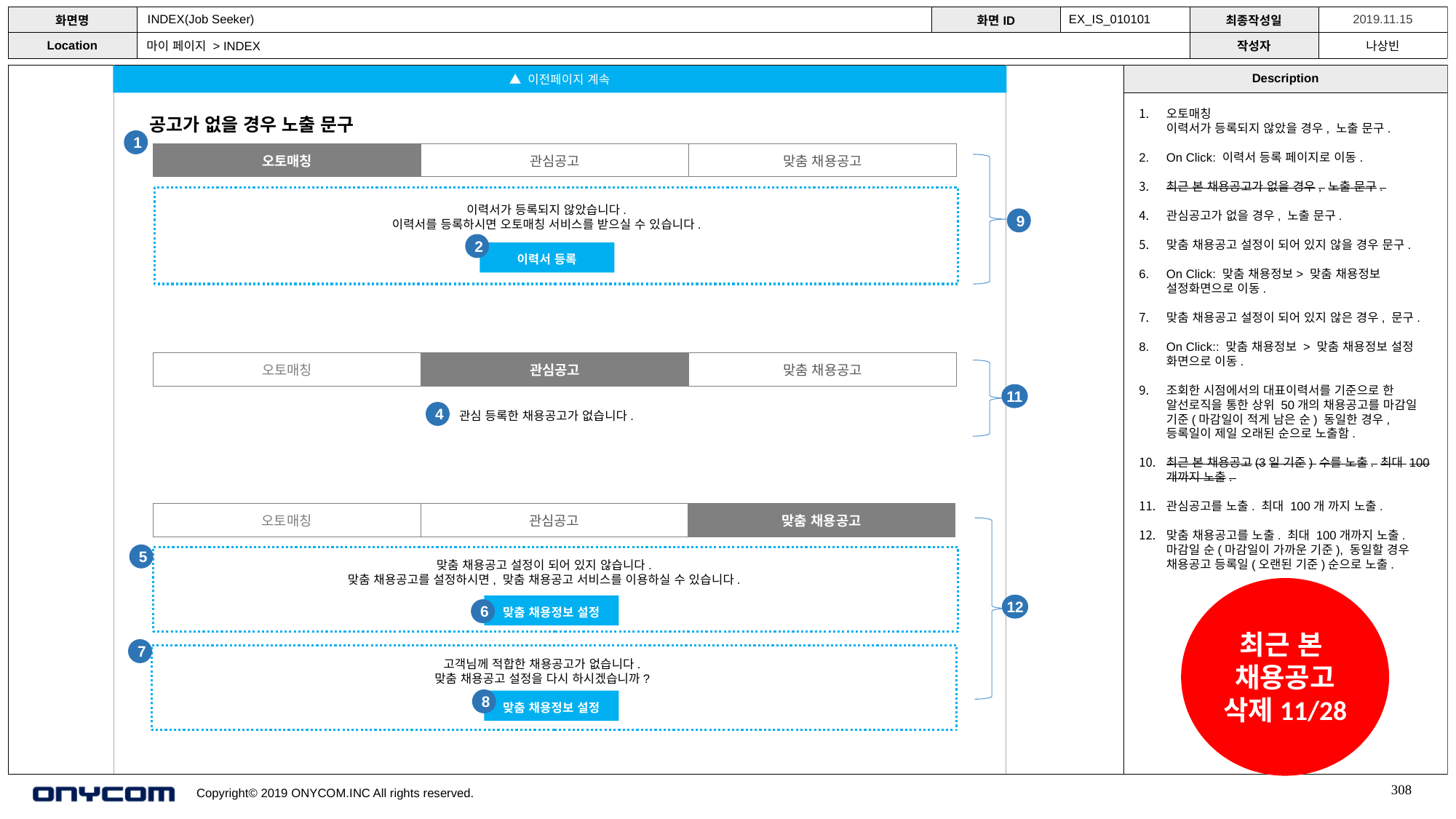

INDEX(Job Seeker)
EX_IS_010101
마이 페이지 > INDEX
▲ 이전페이지 계속
오토매칭
이력서가 등록되지 않았을 경우, 노출 문구.

On Click: 이력서 등록 페이지로 이동.

최근 본 채용공고가 없을 경우, 노출 문구.

관심공고가 없을 경우, 노출 문구.

맞춤 채용공고 설정이 되어 있지 않을 경우 문구.

On Click: 맞춤 채용정보> 맞춤 채용정보 설정화면으로 이동.

맞춤 채용공고 설정이 되어 있지 않은 경우, 문구.

On Click:: 맞춤 채용정보 > 맞춤 채용정보 설정 화면으로 이동.

조회한 시점에서의 대표이력서를 기준으로 한 알선로직을 통한 상위 50개의 채용공고를 마감일 기준(마감일이 적게 남은 순) 동일한 경우, 등록일이 제일 오래된 순으로 노출함.

최근 본 채용공고(3일 기준) 수를 노출. 최대 100개까지 노출.

관심공고를 노출. 최대 100개 까지 노출.

맞춤 채용공고를 노출. 최대 100개까지 노출.
마감일 순(마감일이 가까운 기준), 동일할 경우 채용공고 등록일(오랜된 기준)순으로 노출.

공고가 없을 경우 노출 문구
1
| 오토매칭 | 관심공고 | 맞춤 채용공고 |
| --- | --- | --- |

이력서가 등록되지 않았습니다.
이력서를 등록하시면 오토매칭 서비스를 받으실 수 있습니다.
9
2
이력서 등록
| 오토매칭 | 관심공고 | 맞춤 채용공고 |
| --- | --- | --- |

11
4
관심 등록한 채용공고가 없습니다.
| 오토매칭 | 관심공고 | 맞춤 채용공고 |
| --- | --- | --- |

5

맞춤 채용공고 설정이 되어 있지 않습니다.
맞춤 채용공고를 설정하시면, 맞춤 채용공고 서비스를 이용하실 수 있습니다.
최근 본
채용공고 삭제11/28
12
맞춤 채용정보 설정
6
7

고객님께 적합한 채용공고가 없습니다.
맞춤 채용공고 설정을 다시 하시겠습니까?
8
맞춤 채용정보 설정
308